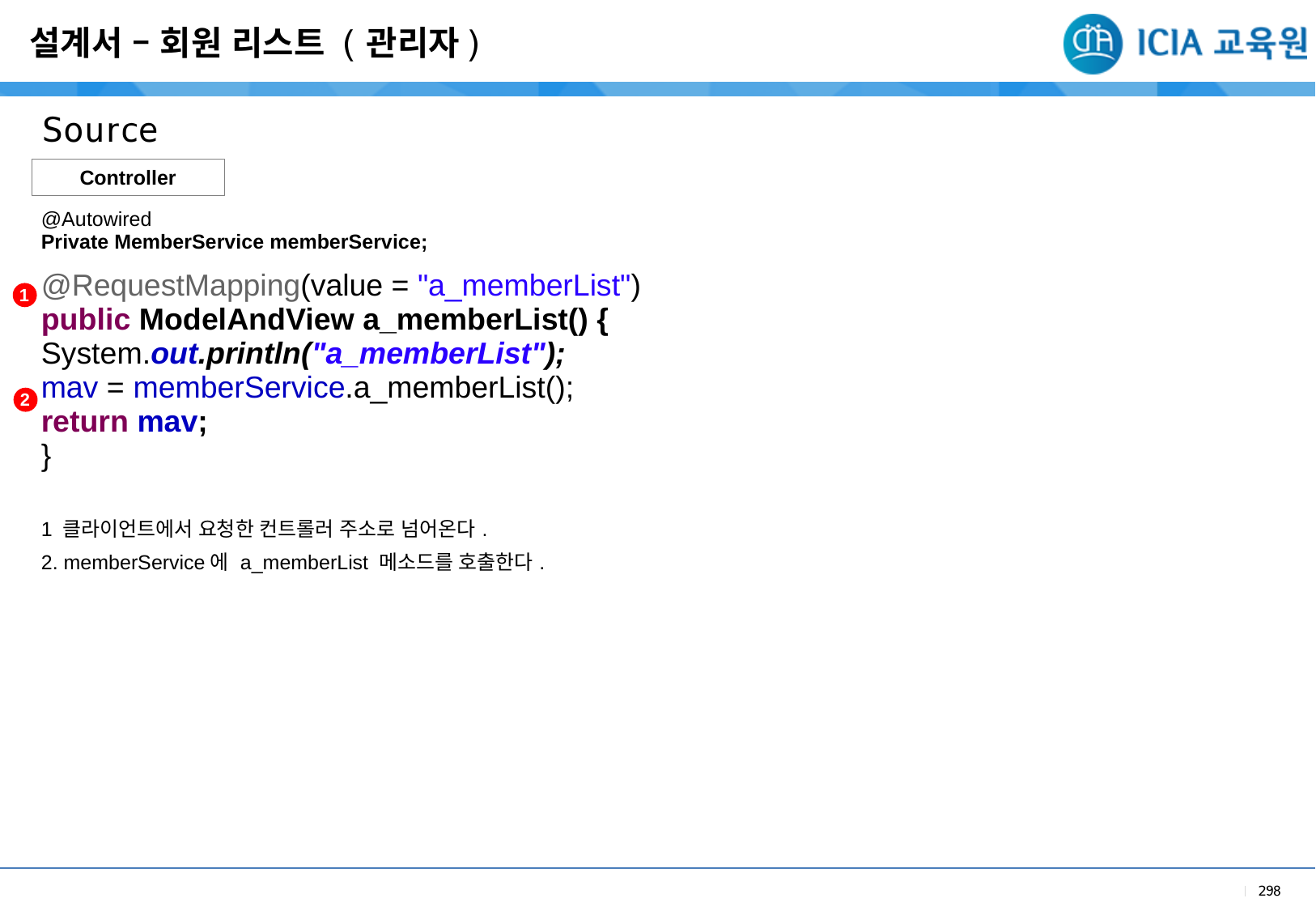

설계서 – 회원 리스트 (관리자)
Source
Controller
| @Autowired Private MemberService memberService; @RequestMapping(value = "a\_memberList") public ModelAndView a\_memberList() { System.out.println("a\_memberList"); mav = memberService.a\_memberList(); return mav; } |
| --- |
| 1 클라이언트에서 요청한 컨트롤러 주소로 넘어온다. 2. memberService에 a\_memberList 메소드를 호출한다. |
1

2